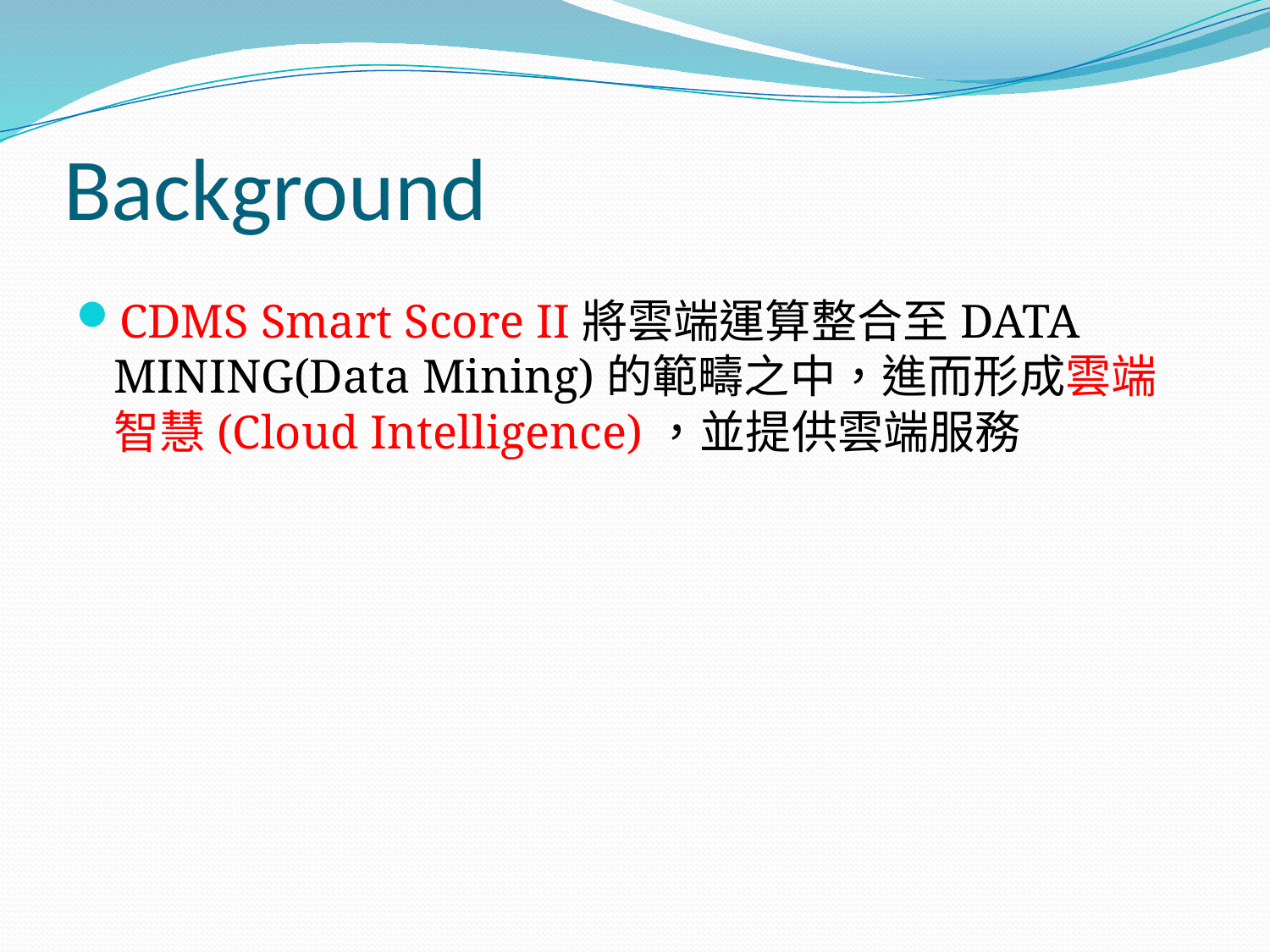

# Background
CDMS Smart Score II將雲端運算整合至DATA MINING(Data Mining)的範疇之中，進而形成雲端智慧(Cloud Intelligence)，並提供雲端服務